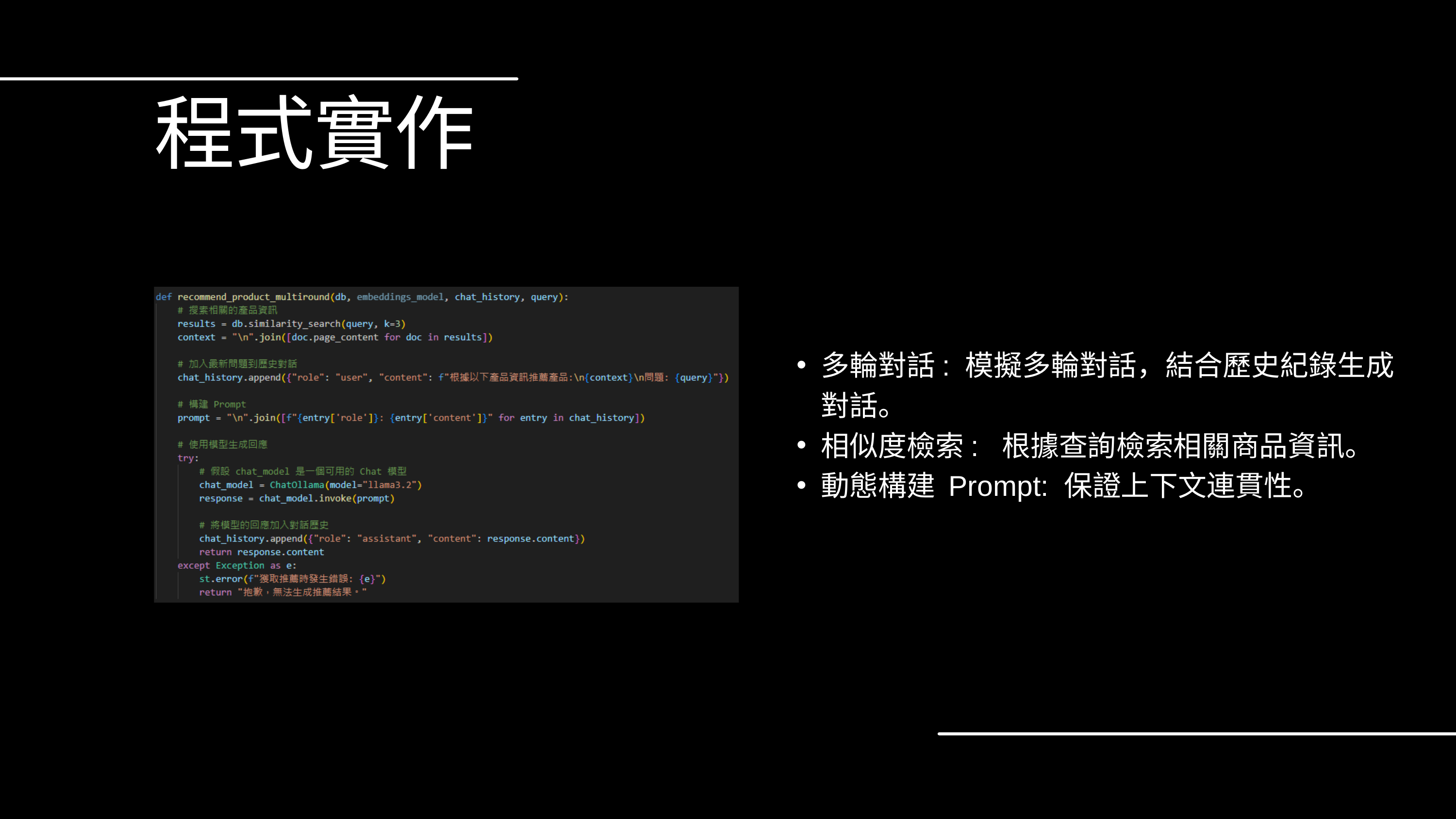

程式實作

多輪對話: 模擬多輪對話，結合歷史紀錄生成對話。
相似度檢索:  根據查詢檢索相關商品資訊。
動態構建 Prompt: 保證上下文連貫性。